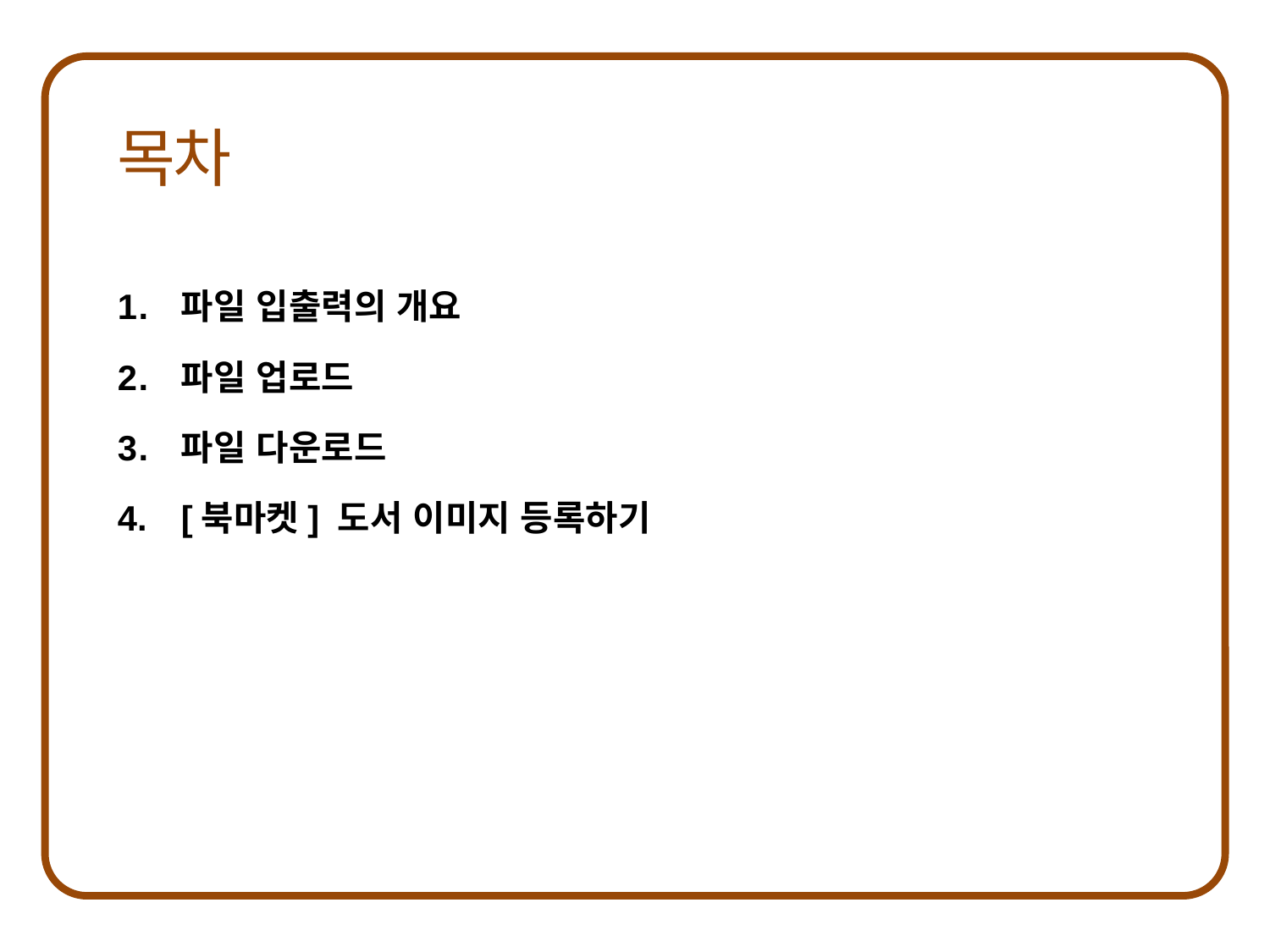

파일 입출력의 개요
파일 업로드
파일 다운로드
[북마켓] 도서 이미지 등록하기